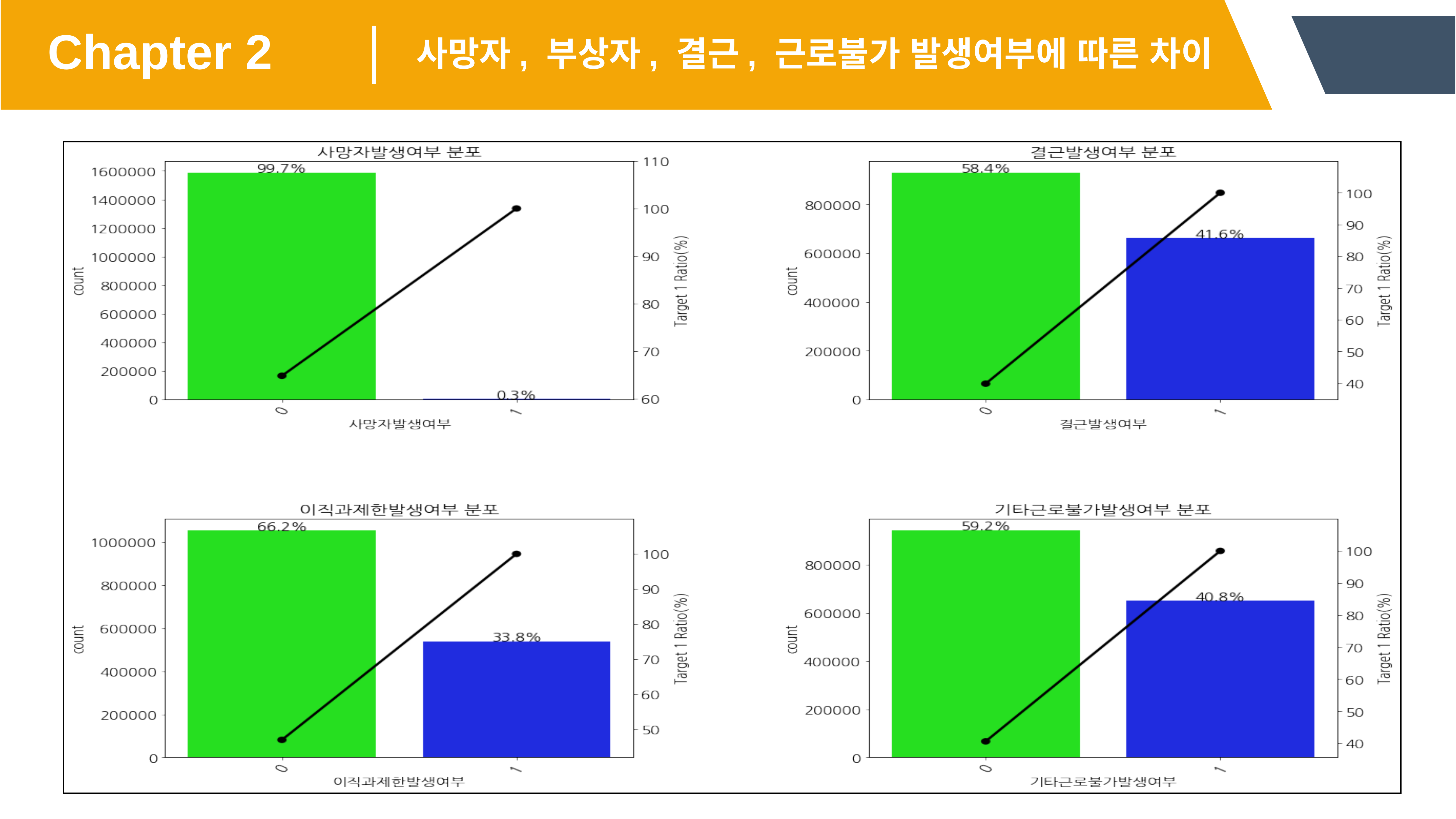

Chapter 2

사망자, 부상자, 결근, 근로불가 발생여부에 따른 차이